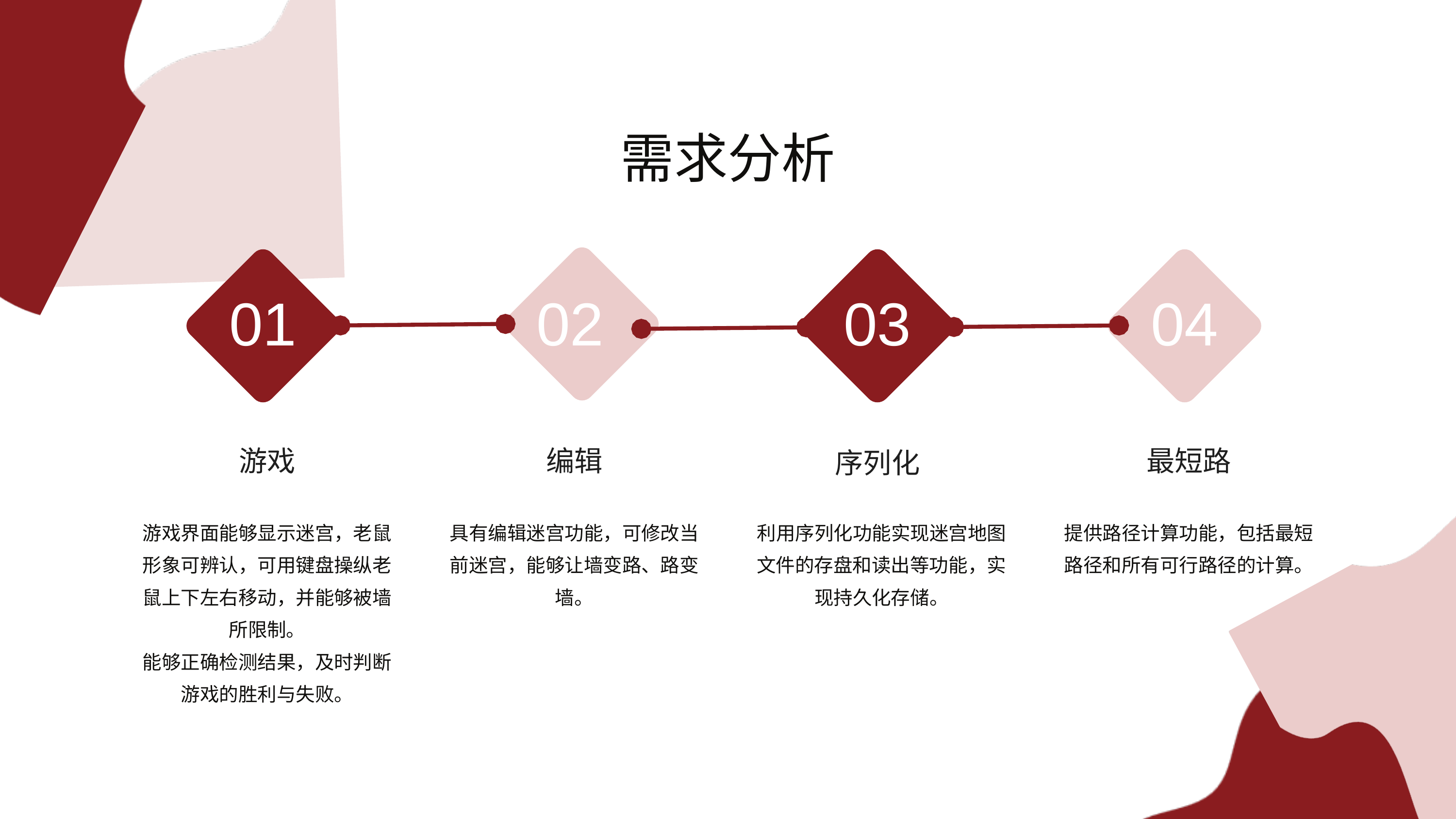

需求分析

01
02
03
04

序列化
游戏
编辑
最短路
游戏界面能够显示迷宫，老鼠形象可辨认，可用键盘操纵老鼠上下左右移动，并能够被墙所限制。
能够正确检测结果，及时判断游戏的胜利与失败。
具有编辑迷宫功能，可修改当前迷宫，能够让墙变路、路变墙。
利用序列化功能实现迷宫地图文件的存盘和读出等功能，实现持久化存储。
提供路径计算功能，包括最短路径和所有可行路径的计算。